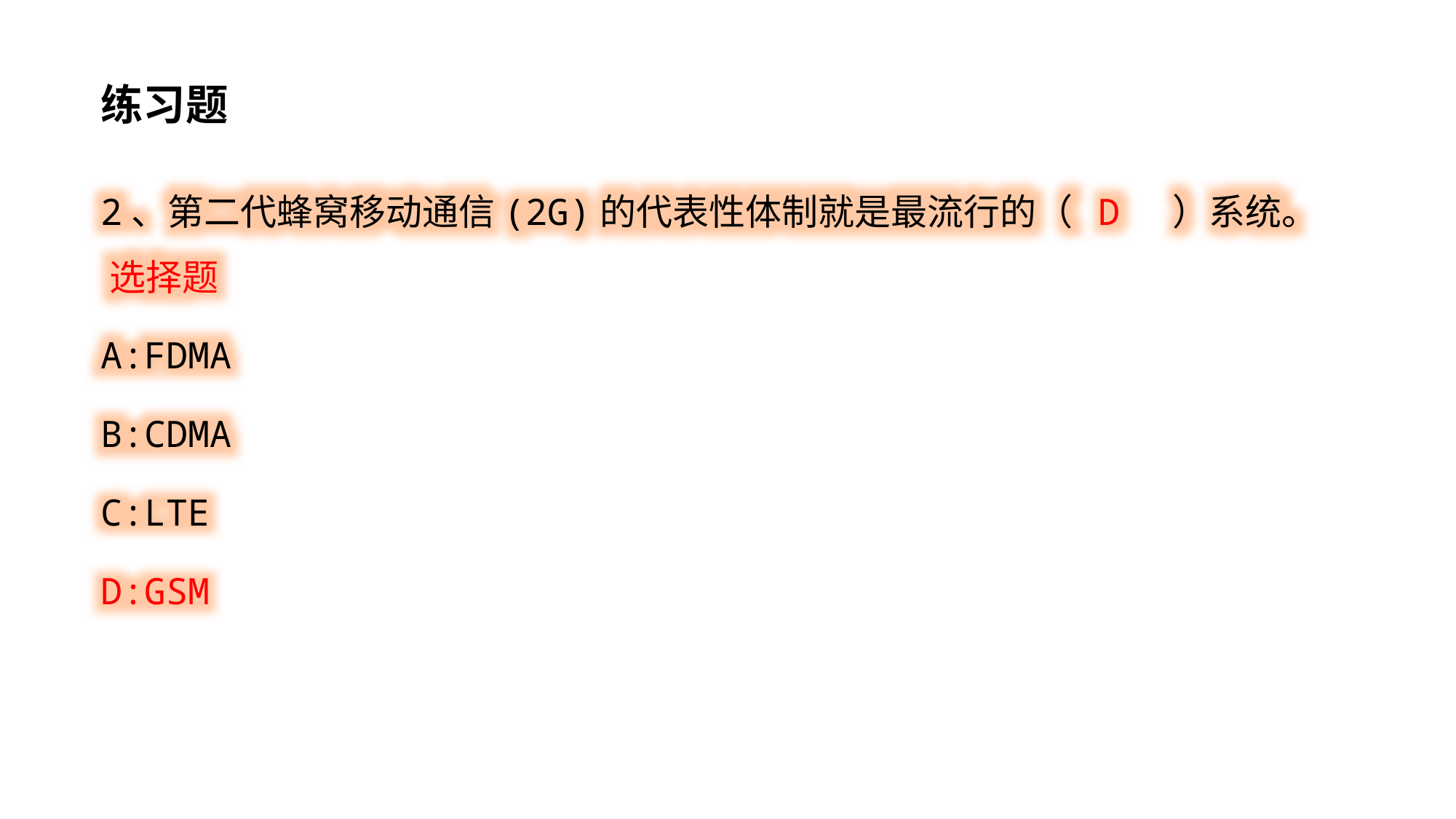

练习题
2、第二代蜂窝移动通信(2G)的代表性体制就是最流行的（  D  ）系统。  选择题

A:FDMA

B:CDMA

C:LTE

D:GSM